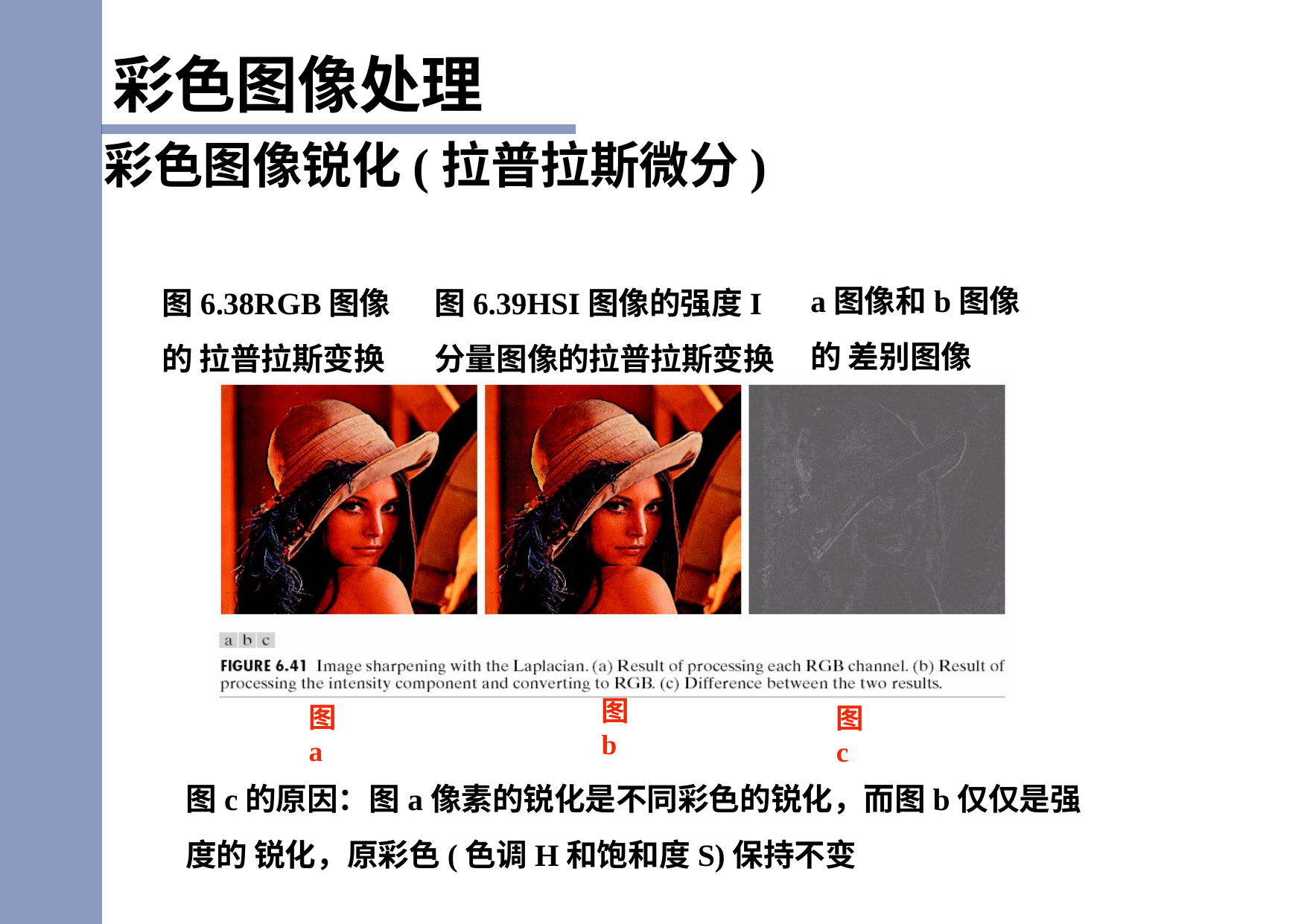

彩色图像处理
# 彩色图像锐化(拉普拉斯微分)
a图像和b图像的 差别图像
图6.38RGB图像的 拉普拉斯变换
图6.39HSI图像的强度I 分量图像的拉普拉斯变换

图b
图a
图c
图c的原因：图a像素的锐化是不同彩色的锐化，而图b仅仅是强度的 锐化，原彩色(色调H和饱和度S)保持不变